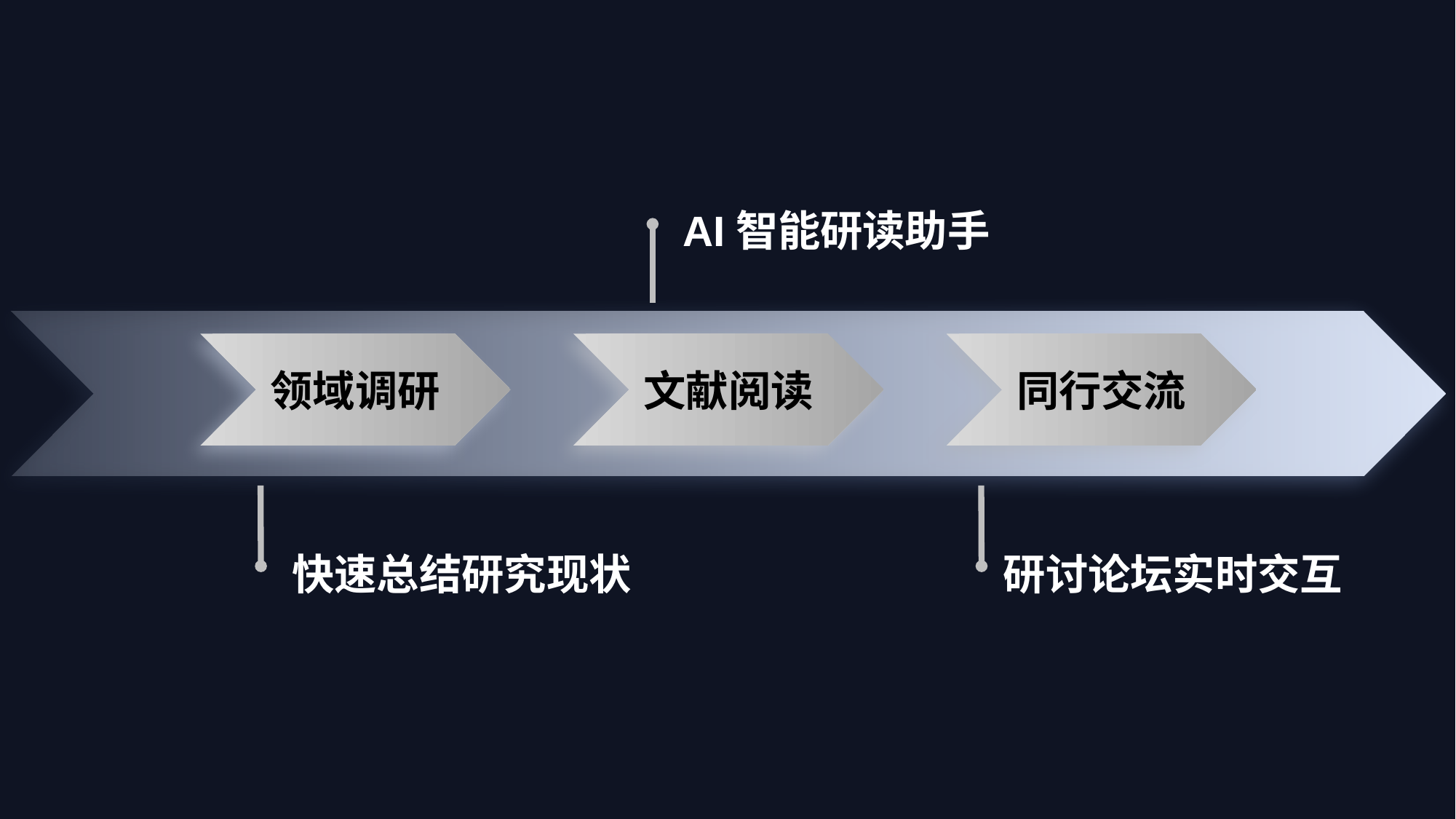

AI智能研读助手

领域调研
文献阅读
同行交流
快速总结研究现状
研讨论坛实时交互